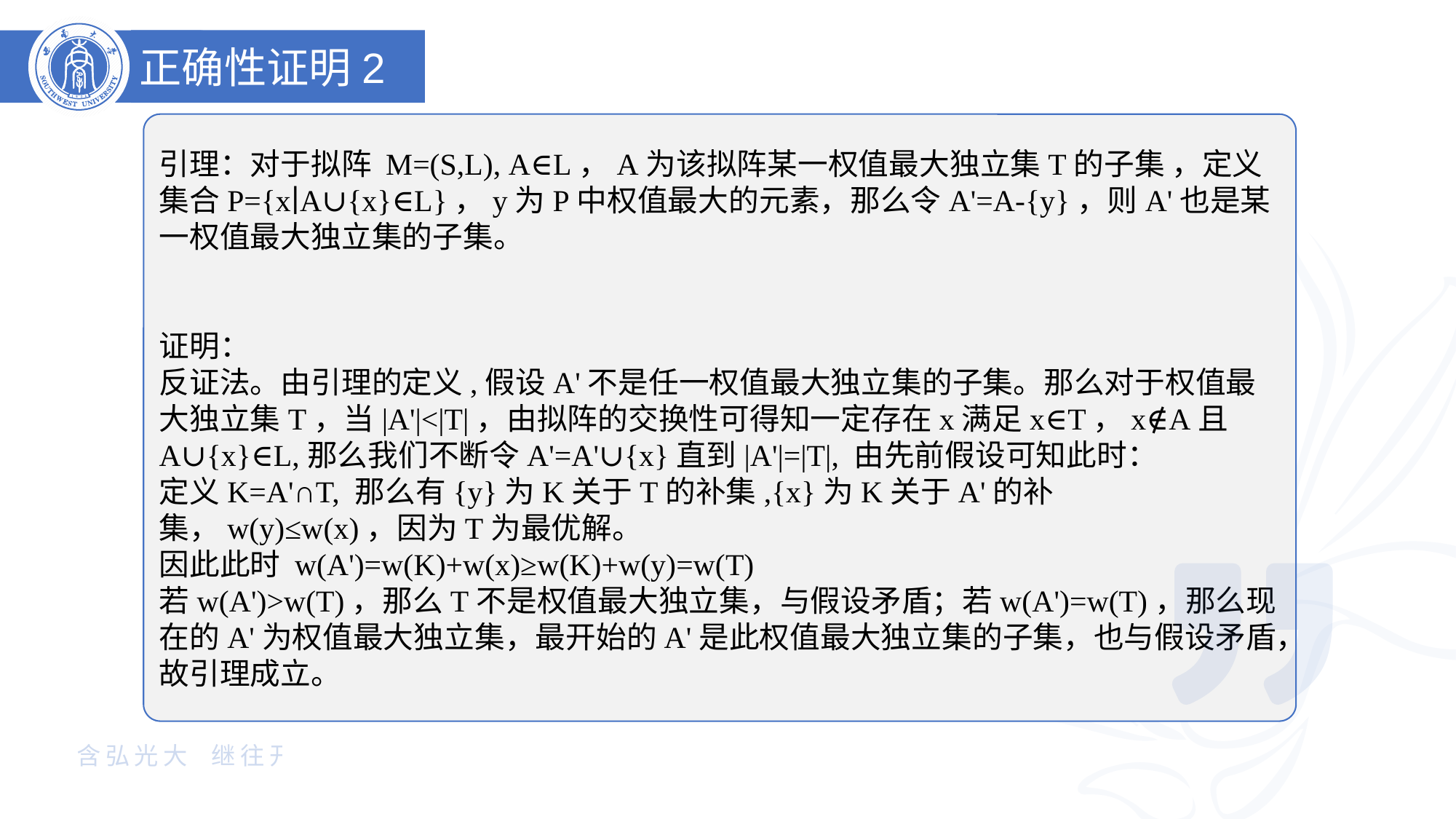

正确性证明2
引理：对于拟阵 M=(S,L), A∈L，A为该拟阵某一权值最大独立集T的子集 ，定义集合P={x∣A∪{x}∈L}，y为P中权值最大的元素，那么令A'=A-{y}，则A'也是某一权值最大独立集的子集。

证明：
反证法。由引理的定义,假设A'不是任一权值最大独立集的子集。那么对于权值最大独立集T，当|A'|<|T|，由拟阵的交换性可得知一定存在x满足x∈T，x∉A且A∪{x}∈L,那么我们不断令A'=A'∪{x}直到|A'|=|T|, 由先前假设可知此时：
定义K=A'∩T, 那么有{y}为K关于T的补集,{x}为K关于A'的补集，w(y)≤w(x)，因为T为最优解。
因此此时 w(A')=w(K)+w(x)≥w(K)+w(y)=w(T)
若w(A')>w(T)，那么T不是权值最大独立集，与假设矛盾；若w(A')=w(T)，那么现在的A'为权值最大独立集，最开始的A'是此权值最大独立集的子集，也与假设矛盾，故引理成立。